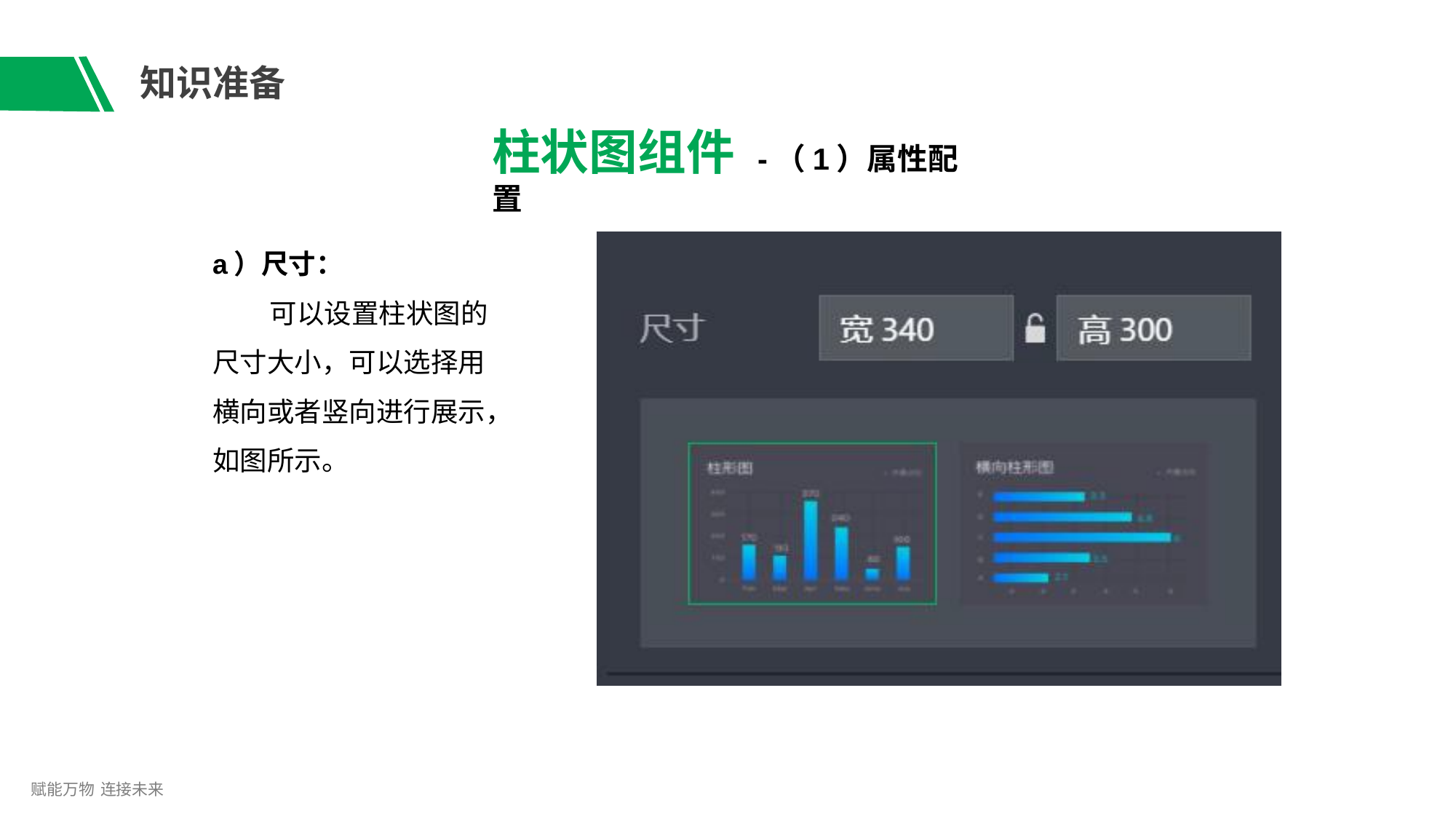

# 知识准备
柱状图组件 -（1）属性配置

a）尺寸：
可以设置柱状图的 尺寸大小，可以选择用 横向或者竖向进行展示， 如图所示。
赋能万物 连接未来